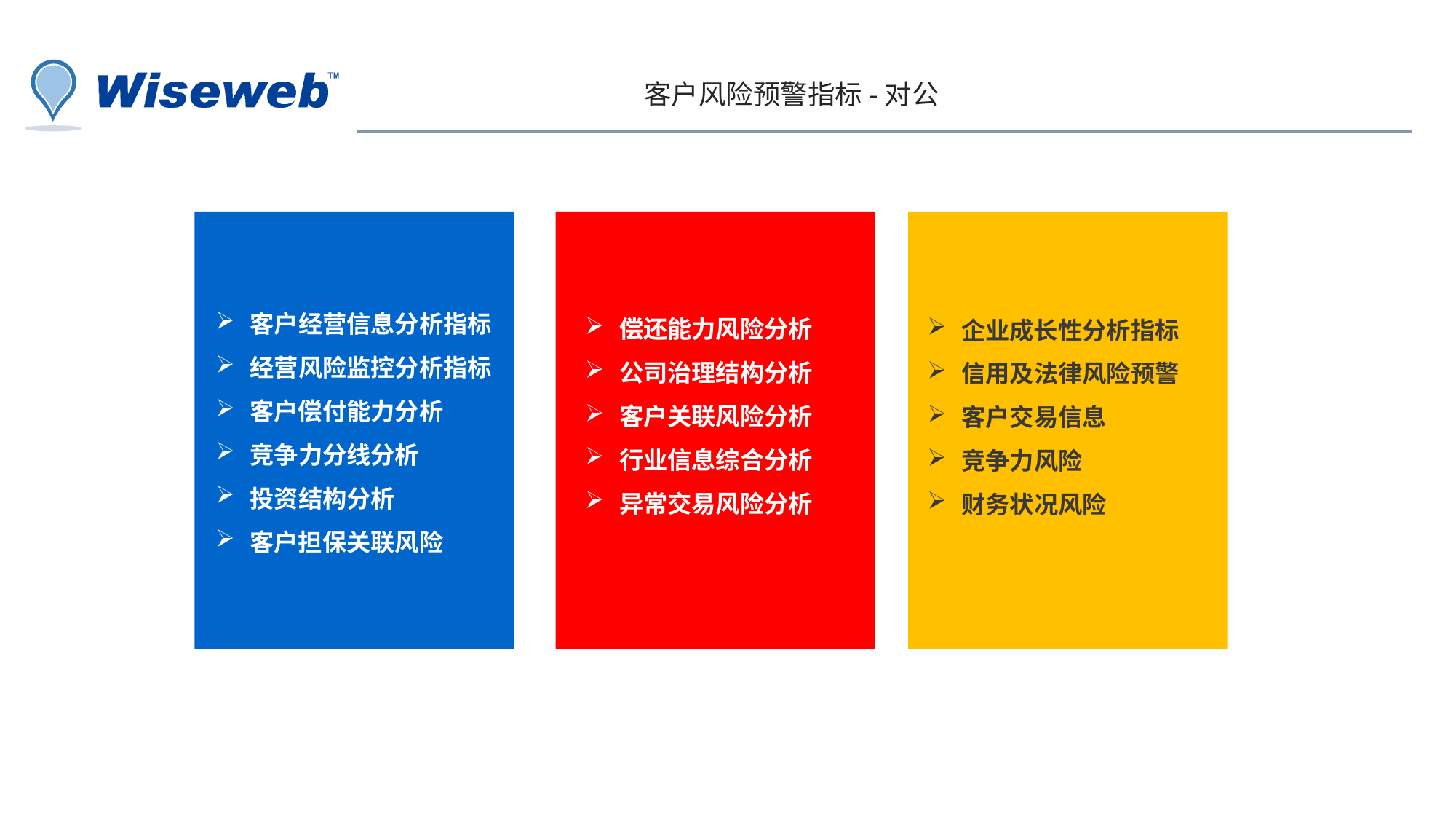

客户风险预警指标-对公

客户经营信息分析指标
经营风险监控分析指标
客户偿付能力分析
竞争力分线分析
投资结构分析
客户担保关联风险
偿还能力风险分析
公司治理结构分析
客户关联风险分析
行业信息综合分析
异常交易风险分析
企业成长性分析指标
信用及法律风险预警
客户交易信息
竞争力风险
财务状况风险